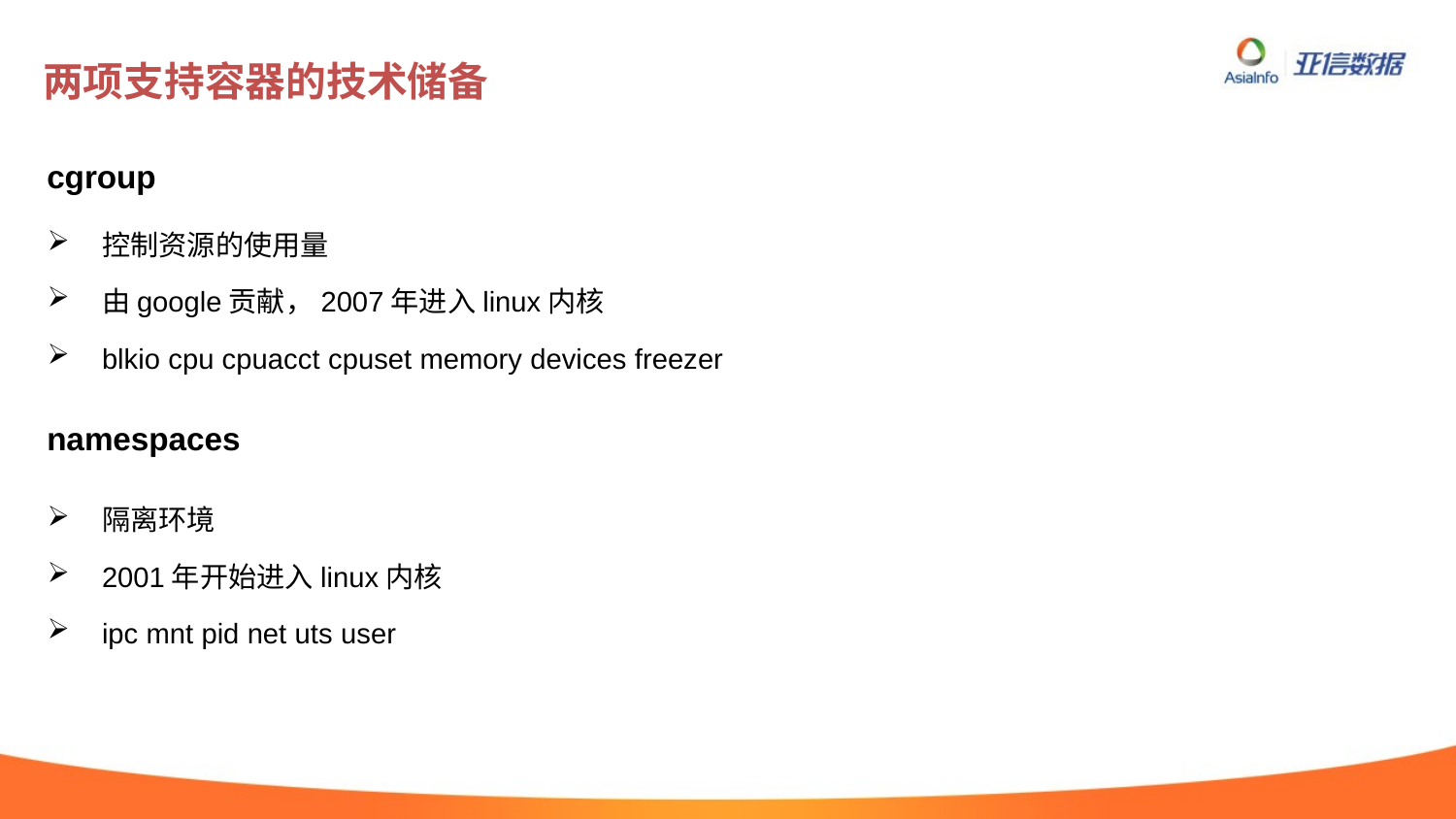

# 两项支持容器的技术储备
cgroup
控制资源的使用量
由google贡献，2007年进入linux内核
blkio cpu cpuacct cpuset memory devices freezer
namespaces
隔离环境
2001年开始进入linux内核
ipc mnt pid net uts user